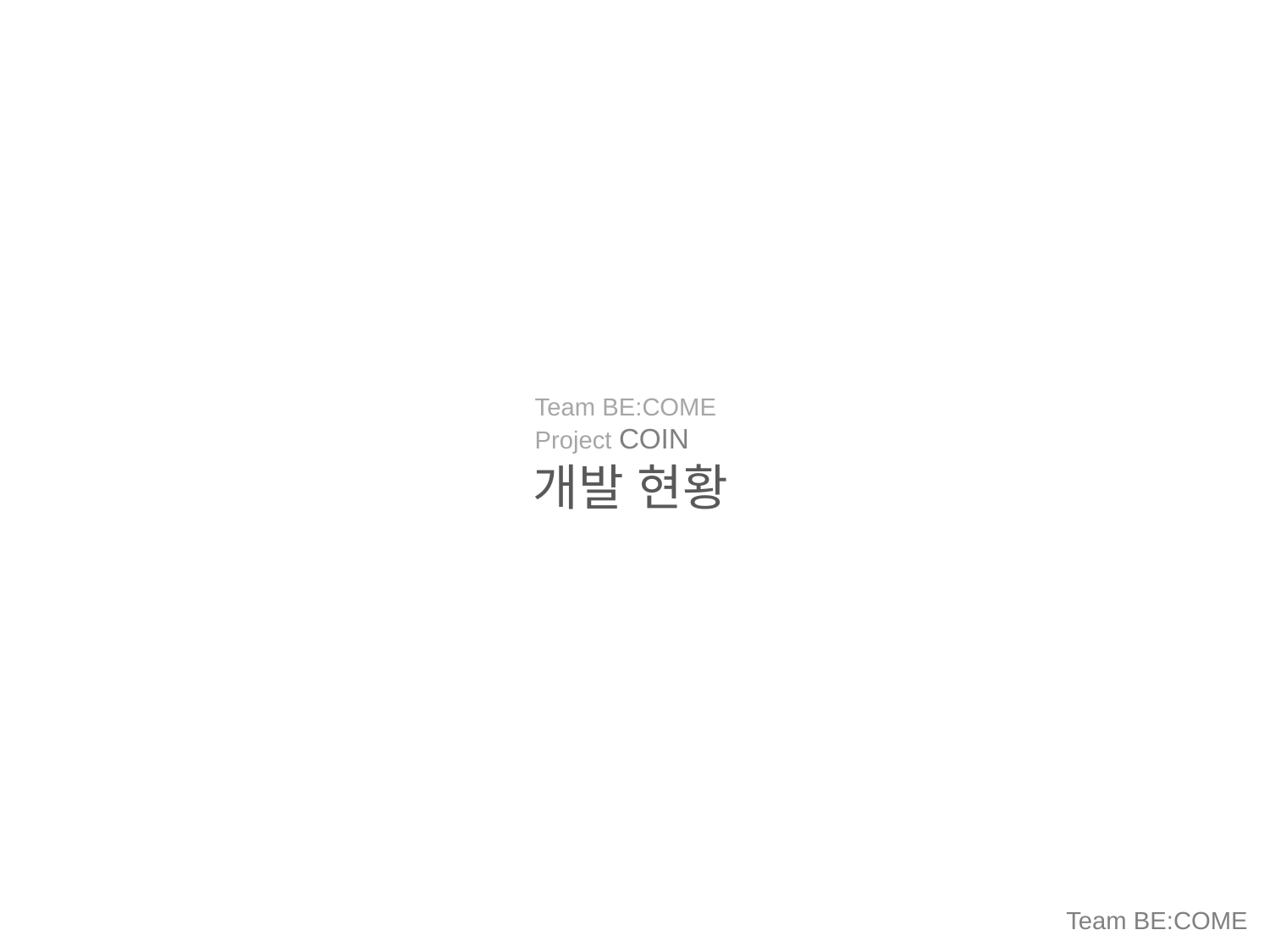

Team BE:COME   Project COIN
개발 현황
Team BE:COME